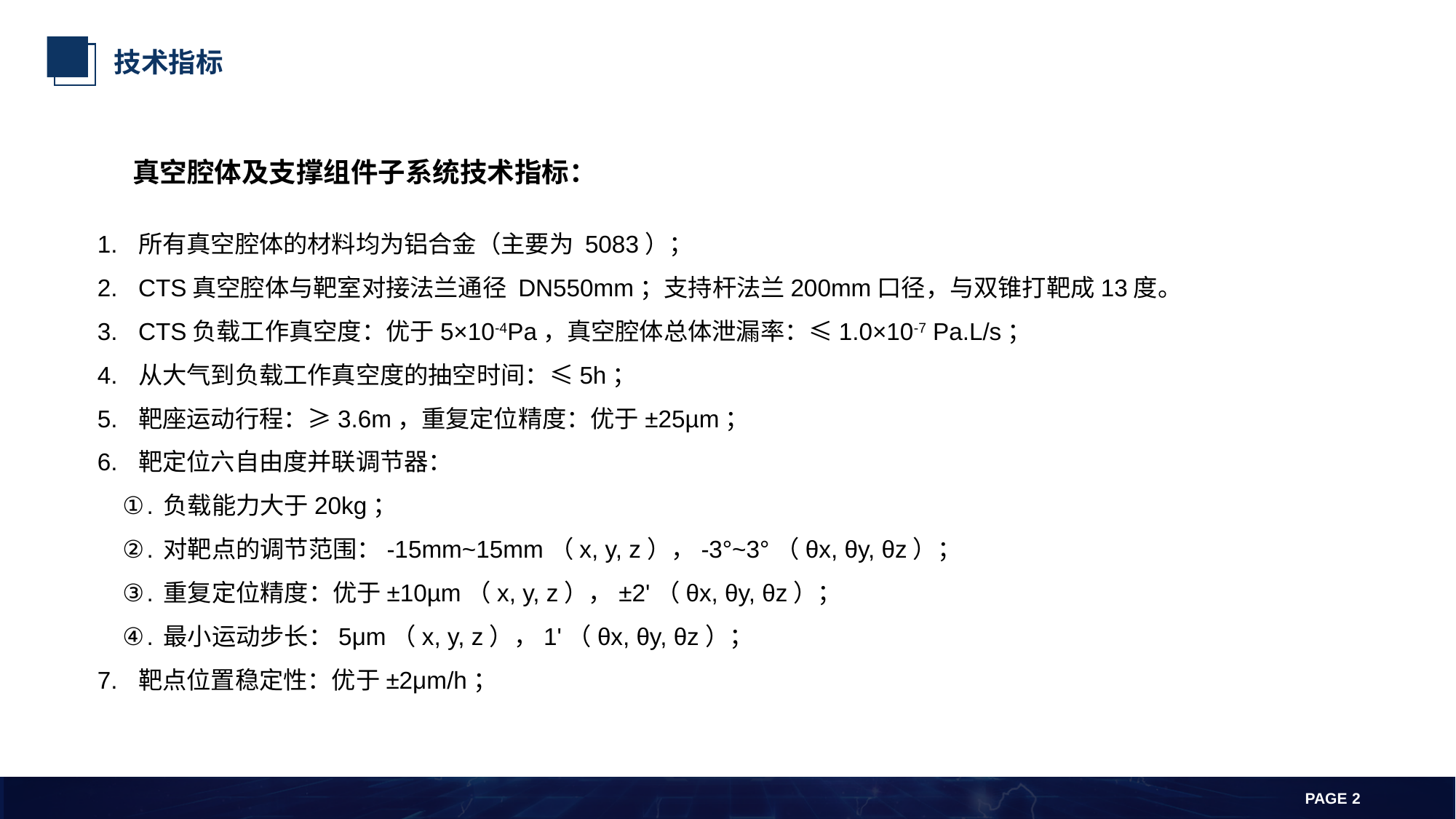

技术指标
真空腔体及支撑组件子系统技术指标：

所有真空腔体的材料均为铝合金（主要为 5083）；
CTS真空腔体与靶室对接法兰通径 DN550mm；支持杆法兰200mm口径，与双锥打靶成13度。
CTS负载工作真空度：优于5×10-4Pa，真空腔体总体泄漏率：≤1.0×10-7 Pa.L/s；
从大气到负载工作真空度的抽空时间：≤5h；
靶座运动行程：≥3.6m，重复定位精度：优于±25µm；
靶定位六自由度并联调节器：
负载能力大于20kg；
对靶点的调节范围：-15mm~15mm（x, y, z），-3°~3°（θx, θy, θz）；
重复定位精度：优于±10µm（x, y, z），±2'（θx, θy, θz）；
最小运动步长：5μm（x, y, z），1'（θx, θy, θz）；
靶点位置稳定性：优于±2μm/h；